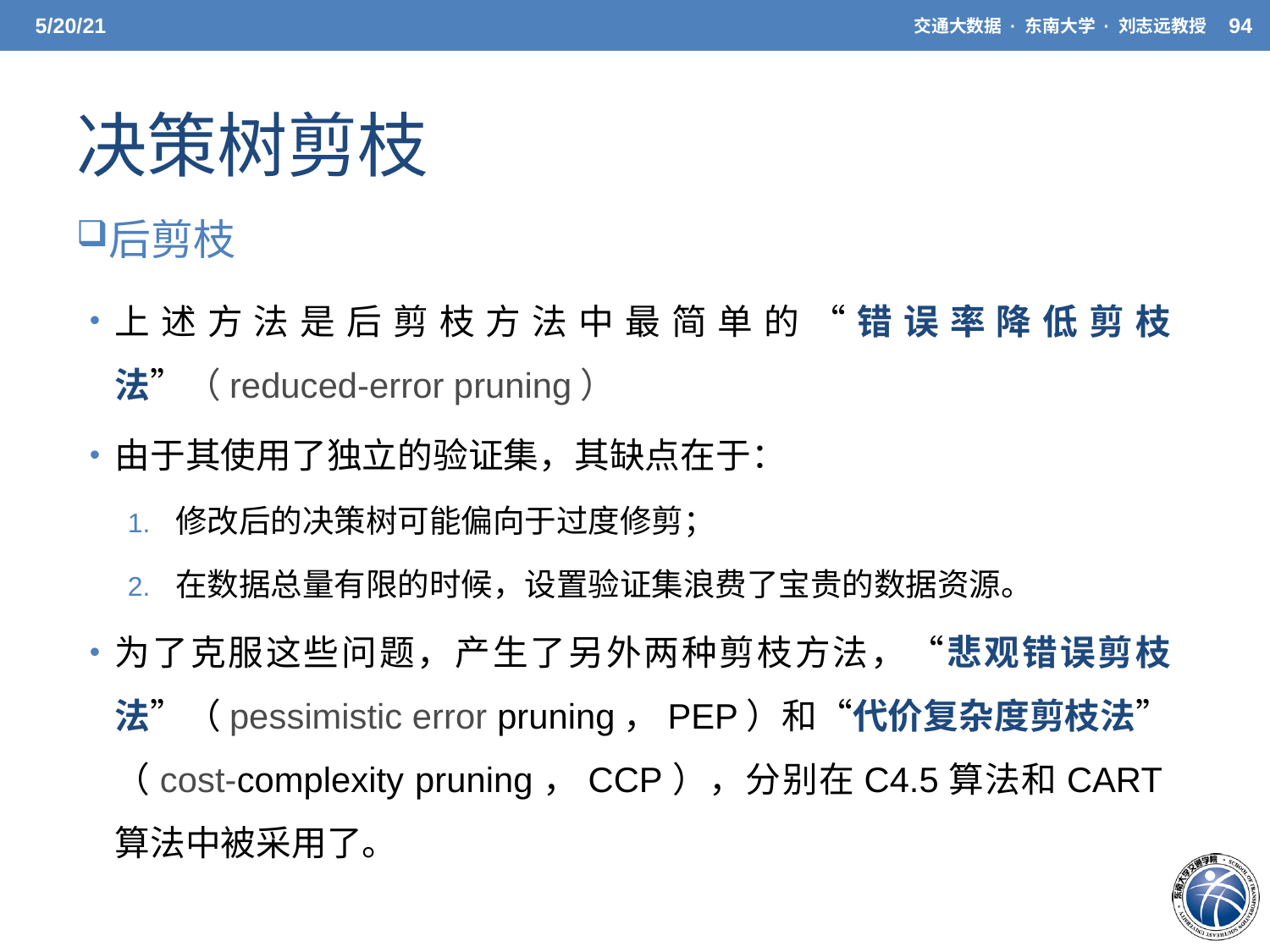

5/20/21
交通大数据 · 东南大学 · 刘志远教授
94
# 决策树剪枝
后剪枝
上述方法是后剪枝方法中最简单的“错误率降低剪枝法”（reduced-error pruning）
由于其使用了独立的验证集，其缺点在于：
修改后的决策树可能偏向于过度修剪；
在数据总量有限的时候，设置验证集浪费了宝贵的数据资源。
为了克服这些问题，产生了另外两种剪枝方法，“悲观错误剪枝法”（pessimistic error pruning，PEP）和“代价复杂度剪枝法”（cost-complexity pruning，CCP），分别在C4.5算法和CART算法中被采用了。